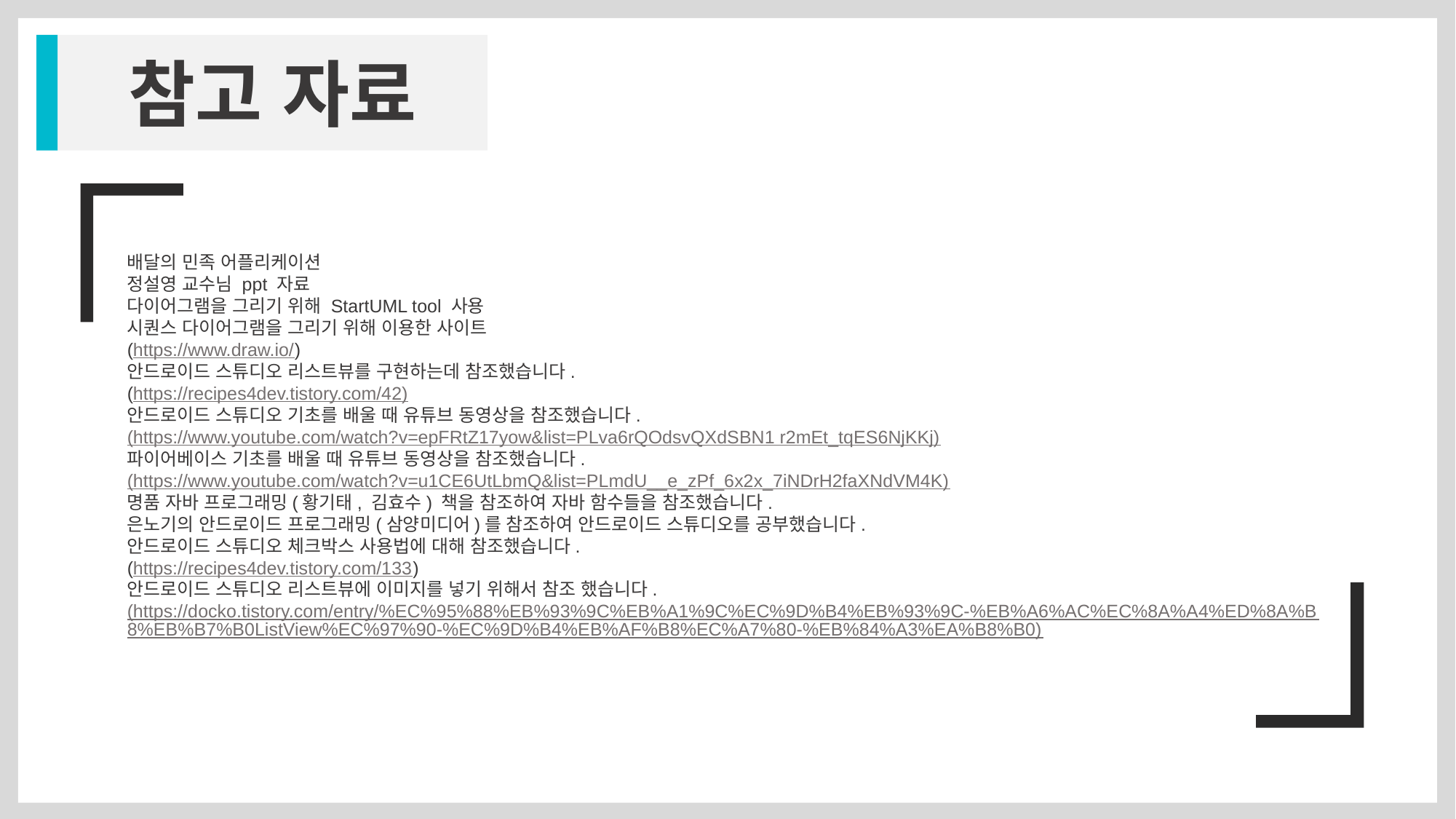

참고 자료

배달의 민족 어플리케이션
정설영 교수님 ppt 자료
다이어그램을 그리기 위해 StartUML tool 사용
시퀀스 다이어그램을 그리기 위해 이용한 사이트
(https://www.draw.io/)
안드로이드 스튜디오 리스트뷰를 구현하는데 참조했습니다.
(https://recipes4dev.tistory.com/42)
안드로이드 스튜디오 기초를 배울 때 유튜브 동영상을 참조했습니다.
(https://www.youtube.com/watch?v=epFRtZ17yow&list=PLva6rQOdsvQXdSBN1 r2mEt_tqES6NjKKj)
파이어베이스 기초를 배울 때 유튜브 동영상을 참조했습니다.
(https://www.youtube.com/watch?v=u1CE6UtLbmQ&list=PLmdU__e_zPf_6x2x_7iNDrH2faXNdVM4K)
명품 자바 프로그래밍(황기태, 김효수) 책을 참조하여 자바 함수들을 참조했습니다.
은노기의 안드로이드 프로그래밍(삼양미디어)를 참조하여 안드로이드 스튜디오를 공부했습니다.
안드로이드 스튜디오 체크박스 사용법에 대해 참조했습니다.
(https://recipes4dev.tistory.com/133)
안드로이드 스튜디오 리스트뷰에 이미지를 넣기 위해서 참조 했습니다.
(https://docko.tistory.com/entry/%EC%95%88%EB%93%9C%EB%A1%9C%EC%9D%B4%EB%93%9C-%EB%A6%AC%EC%8A%A4%ED%8A%B8%EB%B7%B0ListView%EC%97%90-%EC%9D%B4%EB%AF%B8%EC%A7%80-%EB%84%A3%EA%B8%B0)